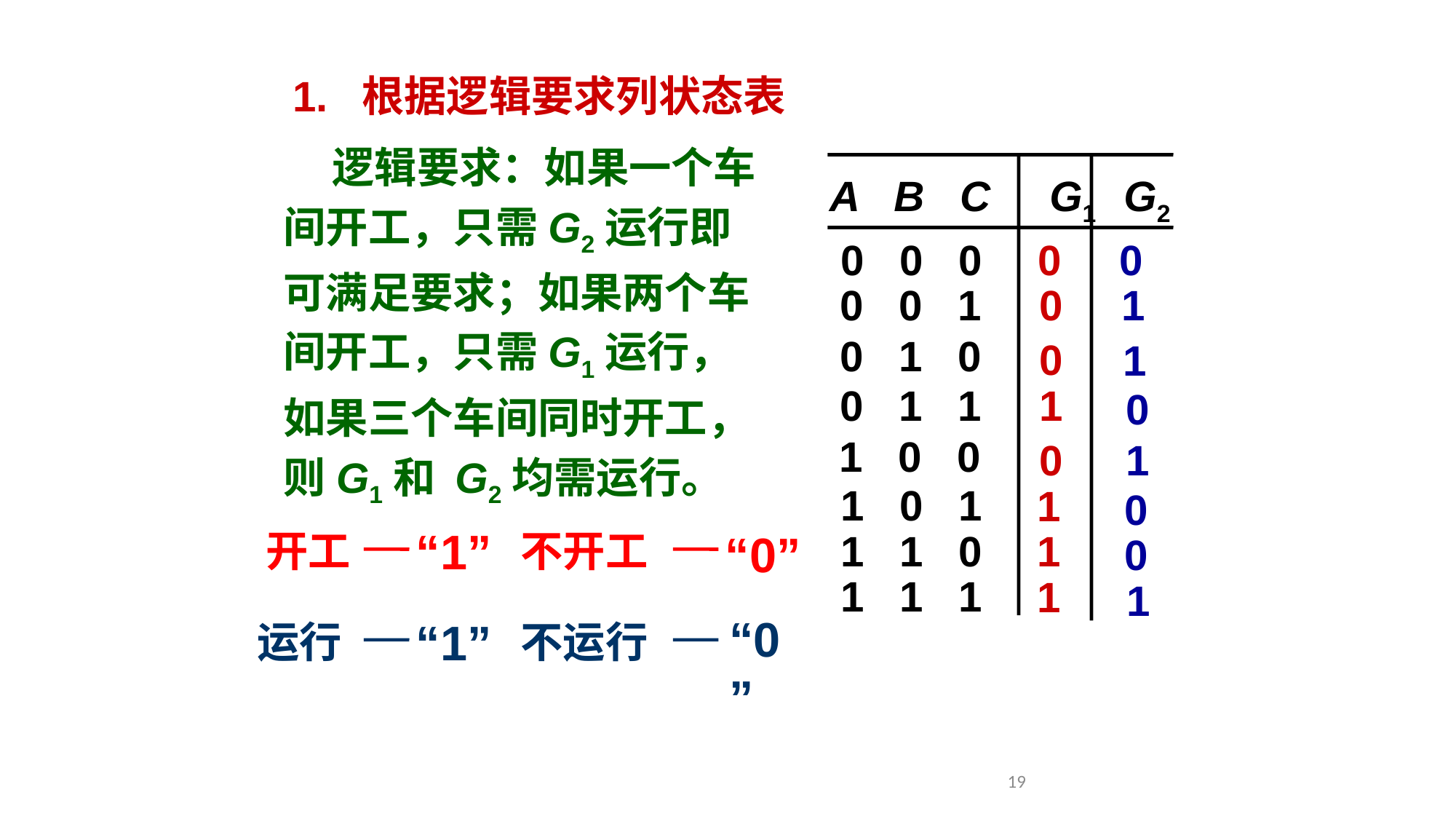

1.  根据逻辑要求列状态表
    逻辑要求：如果一个车间开工，只需G2运行即可满足要求；如果两个车间开工，只需G1运行，如果三个车间同时开工，则G1和 G2均需运行。

A   B   C     G1    G2

0   0   0
0   0   1
0   1   0
0   1   1
1   0   0
1   0   1
1   1   0
1   1   1
0
 1
1
 0
 1
0
0
1
0
 0
 0
 1
 0
1
1
1
“1”
开工
“0”
不开工

“0”
“1”
运行
不运行

19